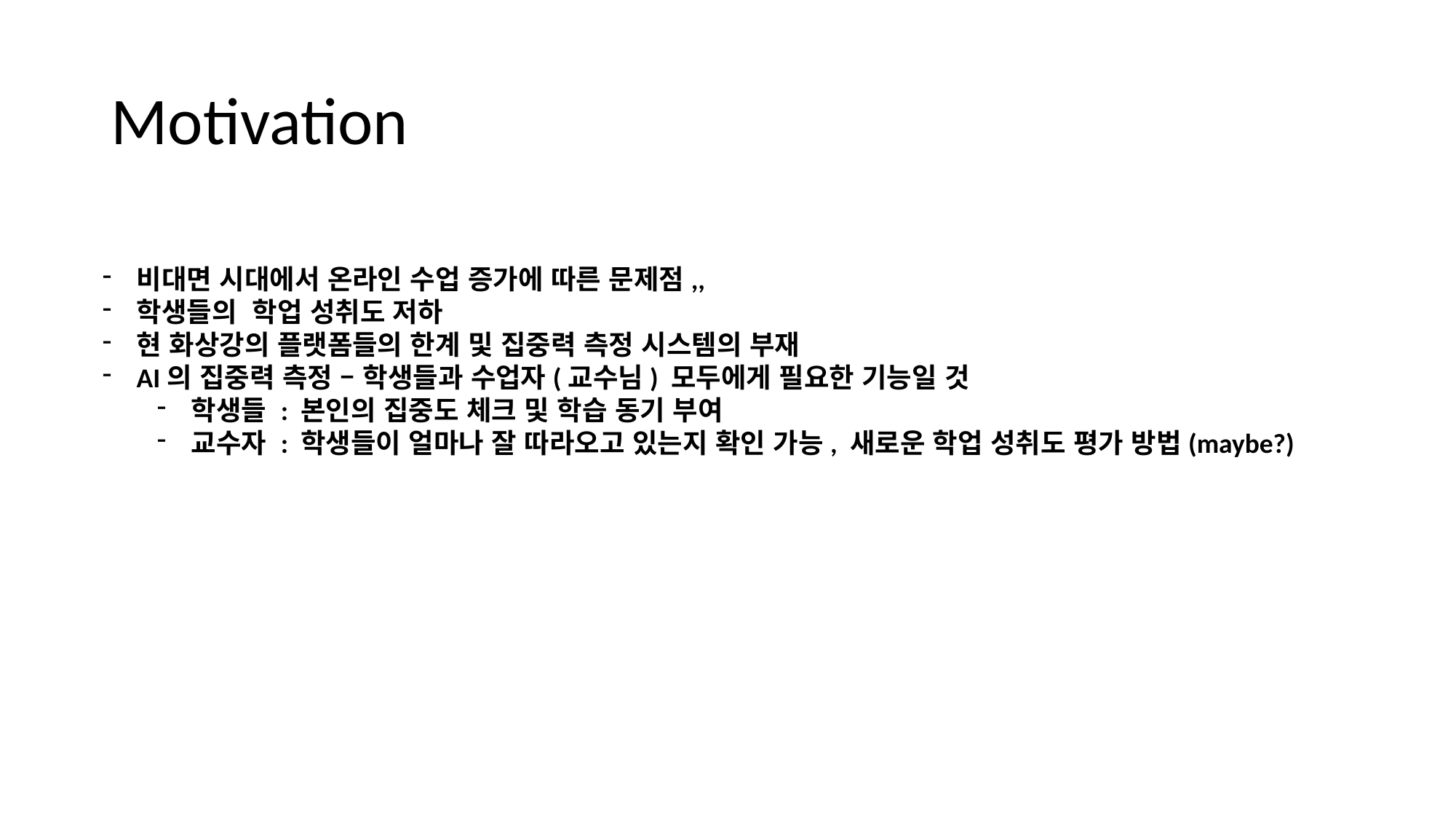

# Motivation
비대면 시대에서 온라인 수업 증가에 따른 문제점,,
학생들의  학업 성취도 저하
현 화상강의 플랫폼들의 한계 및 집중력 측정 시스템의 부재
AI의 집중력 측정 – 학생들과 수업자(교수님) 모두에게 필요한 기능일 것
학생들 : 본인의 집중도 체크 및 학습 동기 부여
교수자 : 학생들이 얼마나 잘 따라오고 있는지 확인 가능, 새로운 학업 성취도 평가 방법(maybe?)